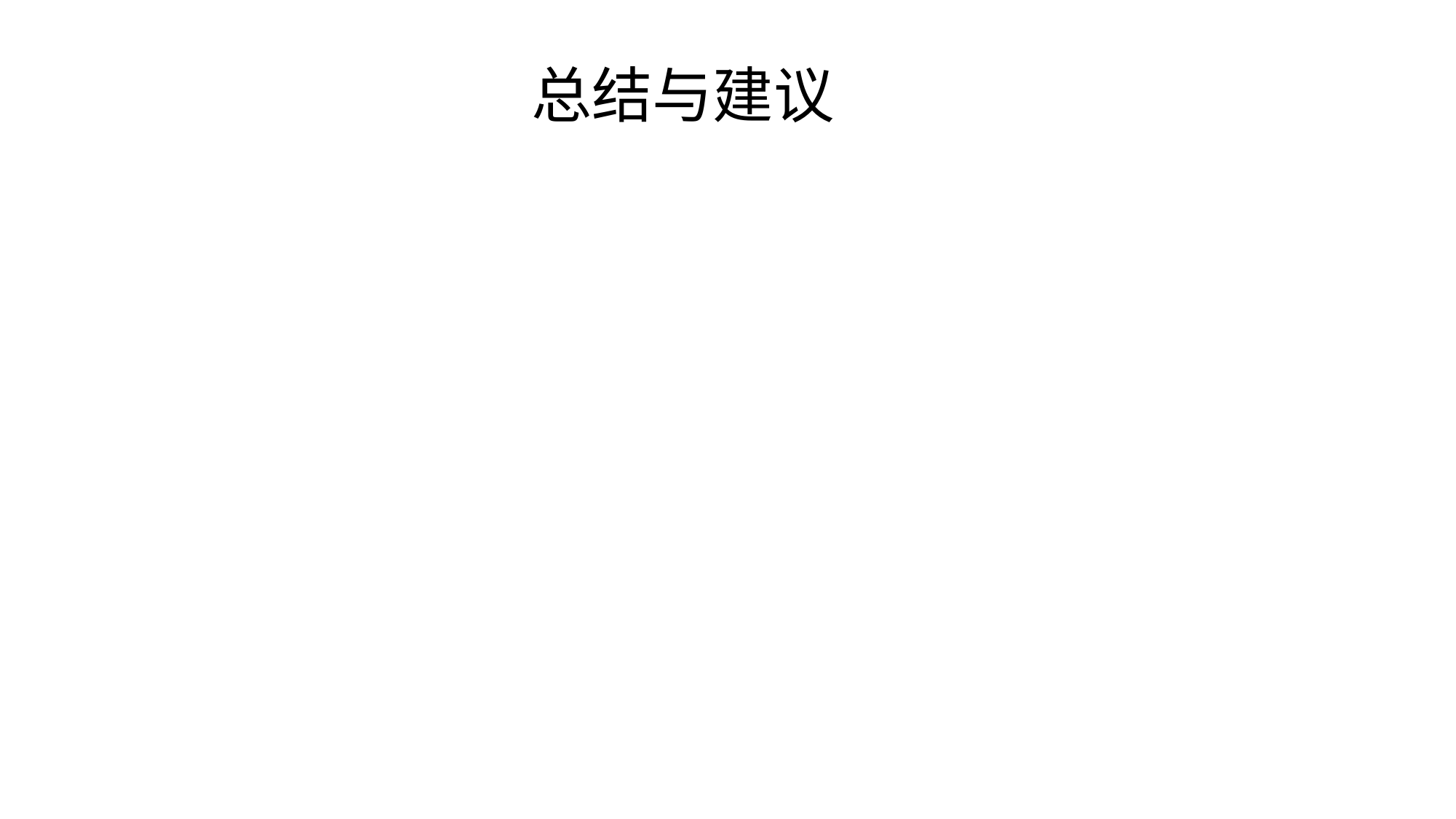

总结与建议
对于深度神经网络的推理，TRT可以充分发挥GPU计算潜力，以及节省GPU存储单元空间

对于初学者，建议先从Sample入手，尝试替换掉已有模型，再深入利用网络定义API尝试搭建网络

如果需要使用自定义组建，建议至少先了解CUDA基本架构以及常用属性

推荐使用FP16/INT8计算模式

FP16只需定义很少变量，明显能提高速度，精度影响不大
Int8有更多的潜力，但是可能会导致精度下降

如果不是非常了解TRT，也可以尝试使用集成了TRT的框架，但是如果不支持的网络层太多，会导致速度下降明显

在不同架构的GPU或者不同的软件版本的设备上，引擎不能通用，要重新生成一个